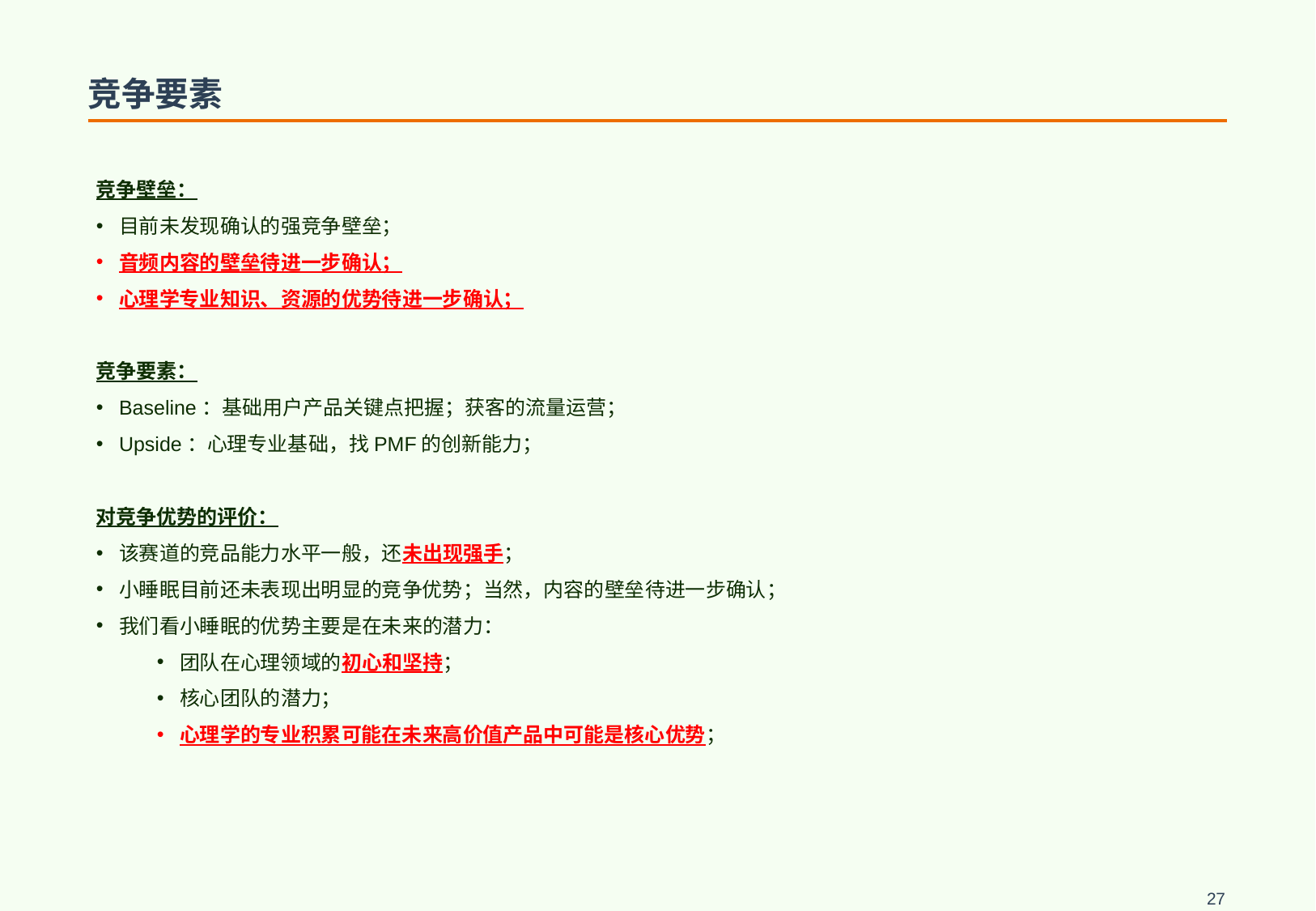

# 竞争要素
竞争壁垒：
目前未发现确认的强竞争壁垒；
音频内容的壁垒待进一步确认；
心理学专业知识、资源的优势待进一步确认；

竞争要素：
Baseline：基础用户产品关键点把握；获客的流量运营；
Upside：心理专业基础，找PMF的创新能力；

对竞争优势的评价：
该赛道的竞品能力水平一般，还未出现强手；
小睡眠目前还未表现出明显的竞争优势；当然，内容的壁垒待进一步确认；
我们看小睡眠的优势主要是在未来的潜力：
团队在心理领域的初心和坚持；
核心团队的潜力；
心理学的专业积累可能在未来高价值产品中可能是核心优势；